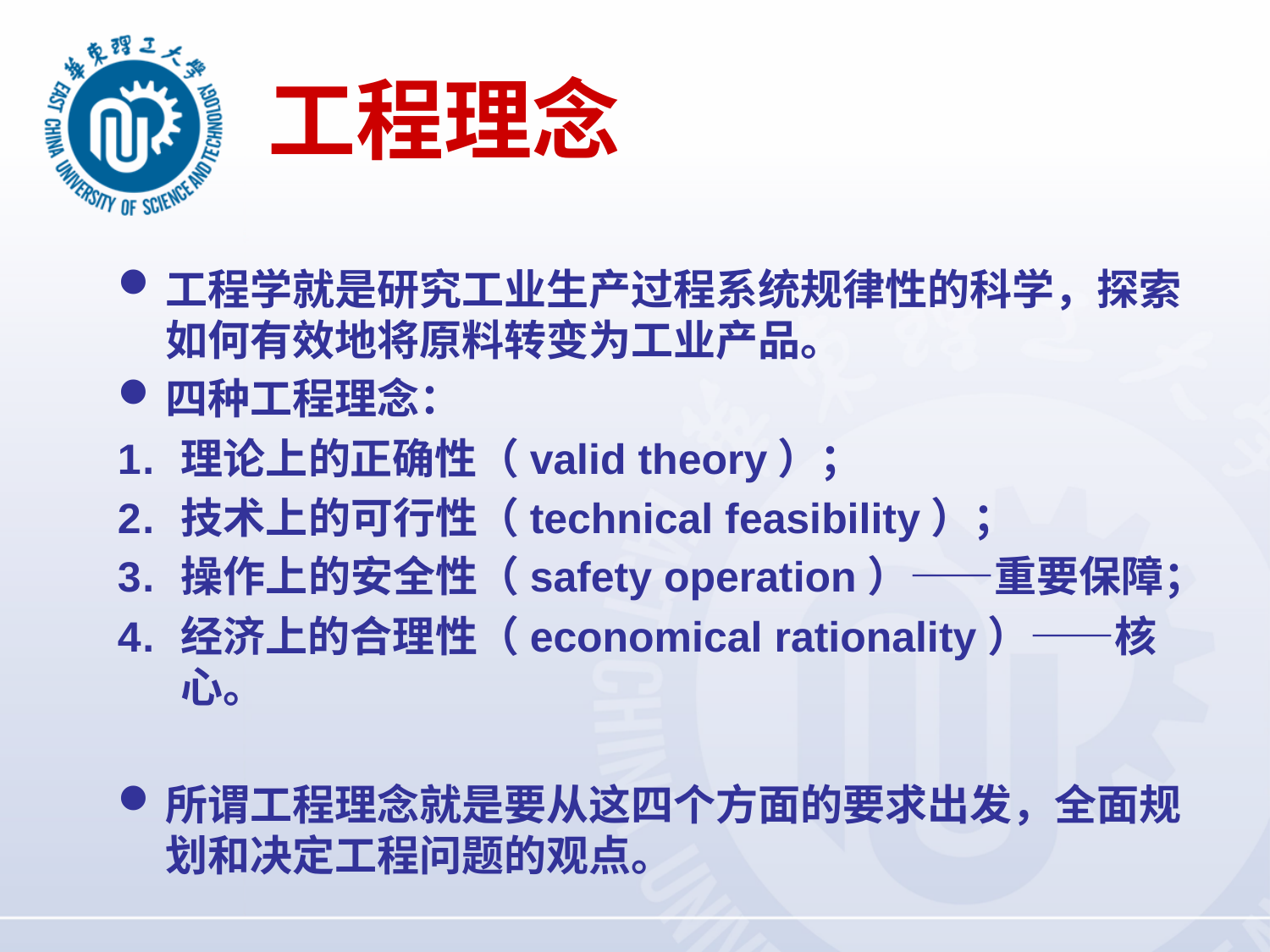

# 工程理念
工程学就是研究工业生产过程系统规律性的科学，探索如何有效地将原料转变为工业产品。
四种工程理念：
理论上的正确性（valid theory）；
技术上的可行性（technical feasibility）；
操作上的安全性（safety operation）——重要保障；
经济上的合理性（economical rationality）——核心。

所谓工程理念就是要从这四个方面的要求出发，全面规划和决定工程问题的观点。